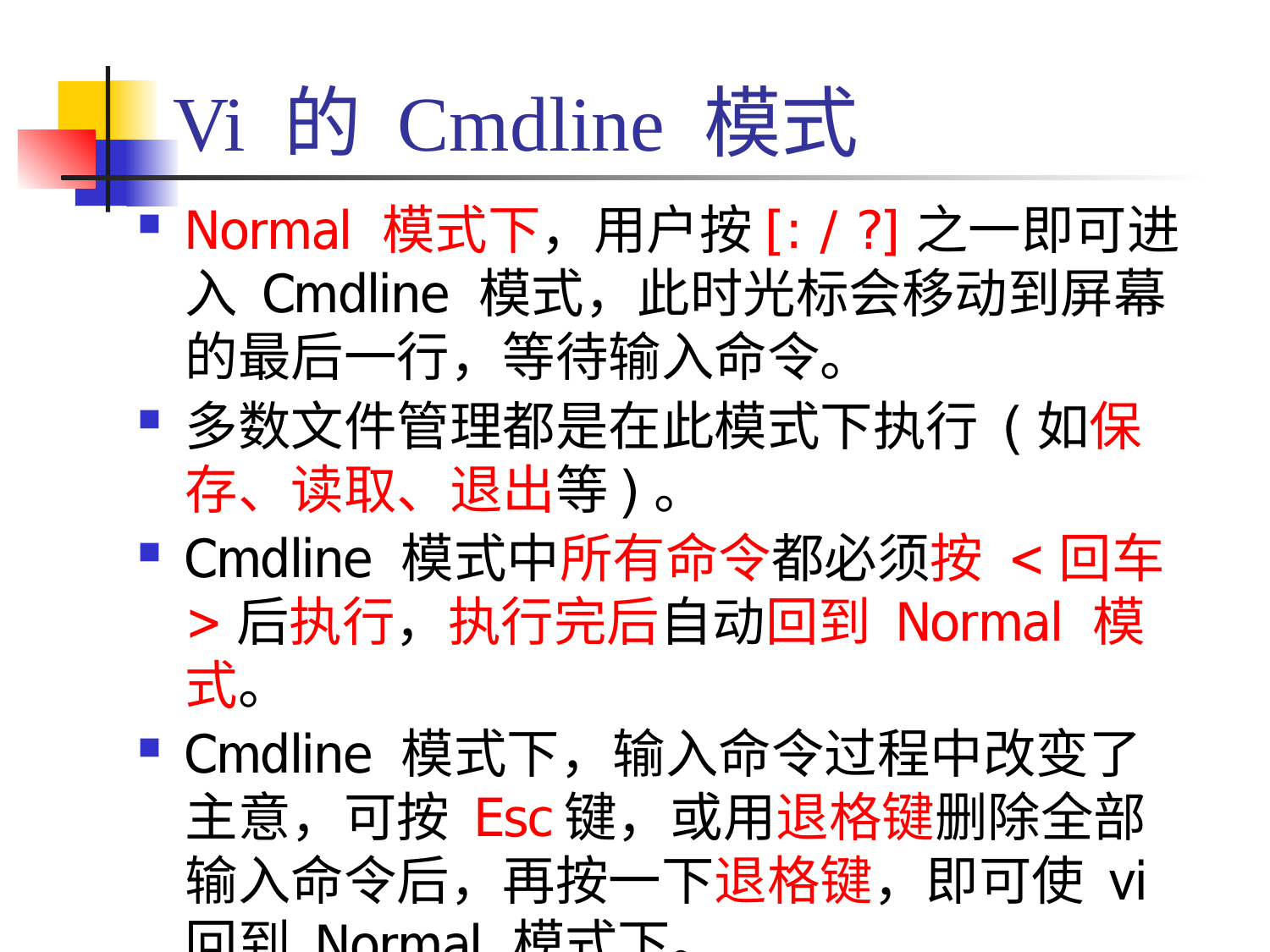

# Vi 的 Cmdline 模式
Normal 模式下，用户按[: / ?]之一即可进入 Cmdline 模式，此时光标会移动到屏幕的最后一行，等待输入命令。
多数文件管理都是在此模式下执行 (如保存、读取、退出等)。
Cmdline 模式中所有命令都必须按 <回车>后执行，执行完后自动回到 Normal 模式。
Cmdline 模式下，输入命令过程中改变了主意，可按 Esc键，或用退格键删除全部输入命令后，再按一下退格键，即可使 vi 回到 Normal 模式下。